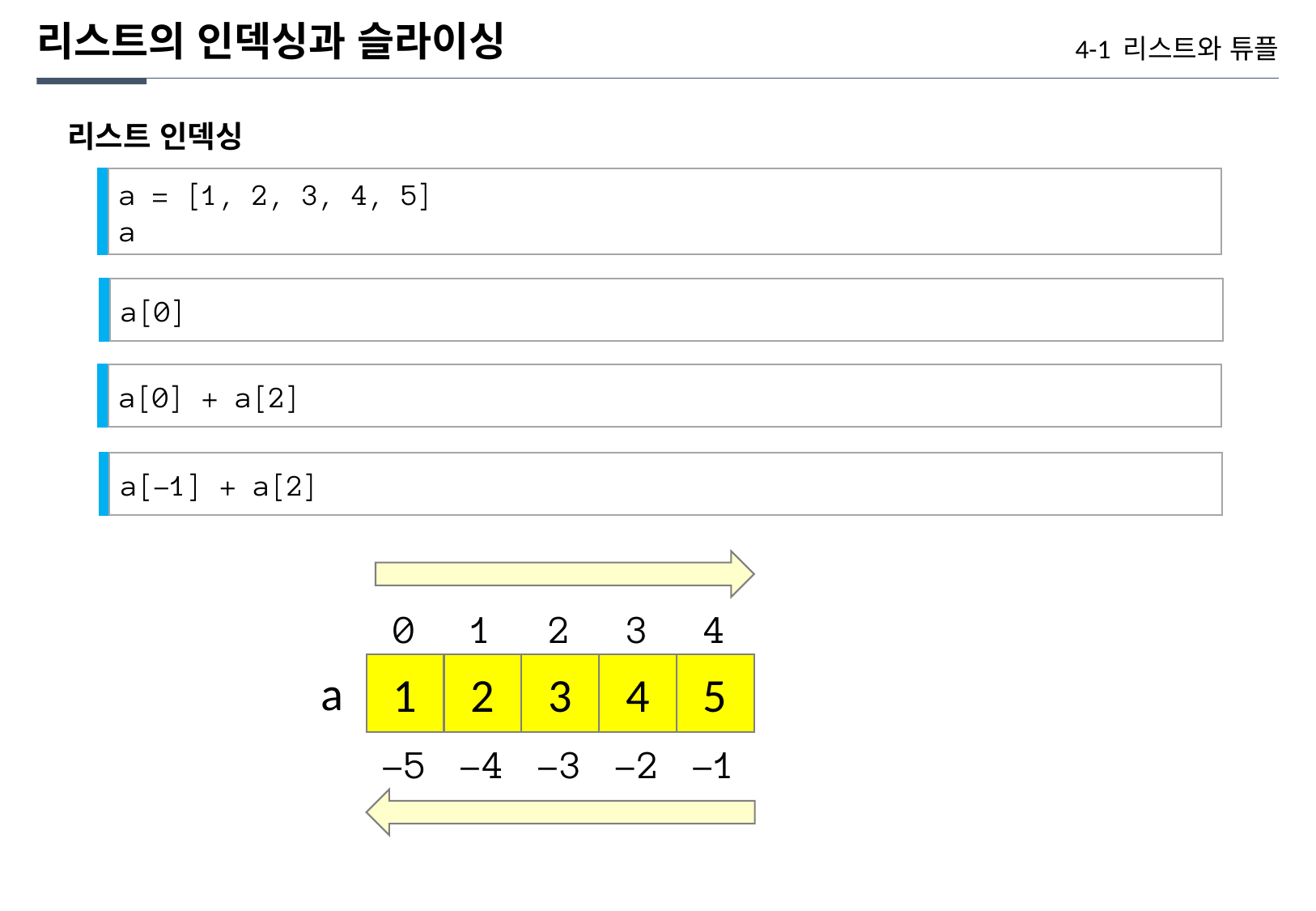

리스트의 인덱싱과 슬라이싱
4-1 리스트와 튜플
리스트 인덱싱

a = [1, 2, 3, 4, 5]
a

a[0]

a[0] + a[2]

a[-1] + a[2]

0
1
2
3
4
1
2
3
4
5
a
-5
-4
-3
-2
-1